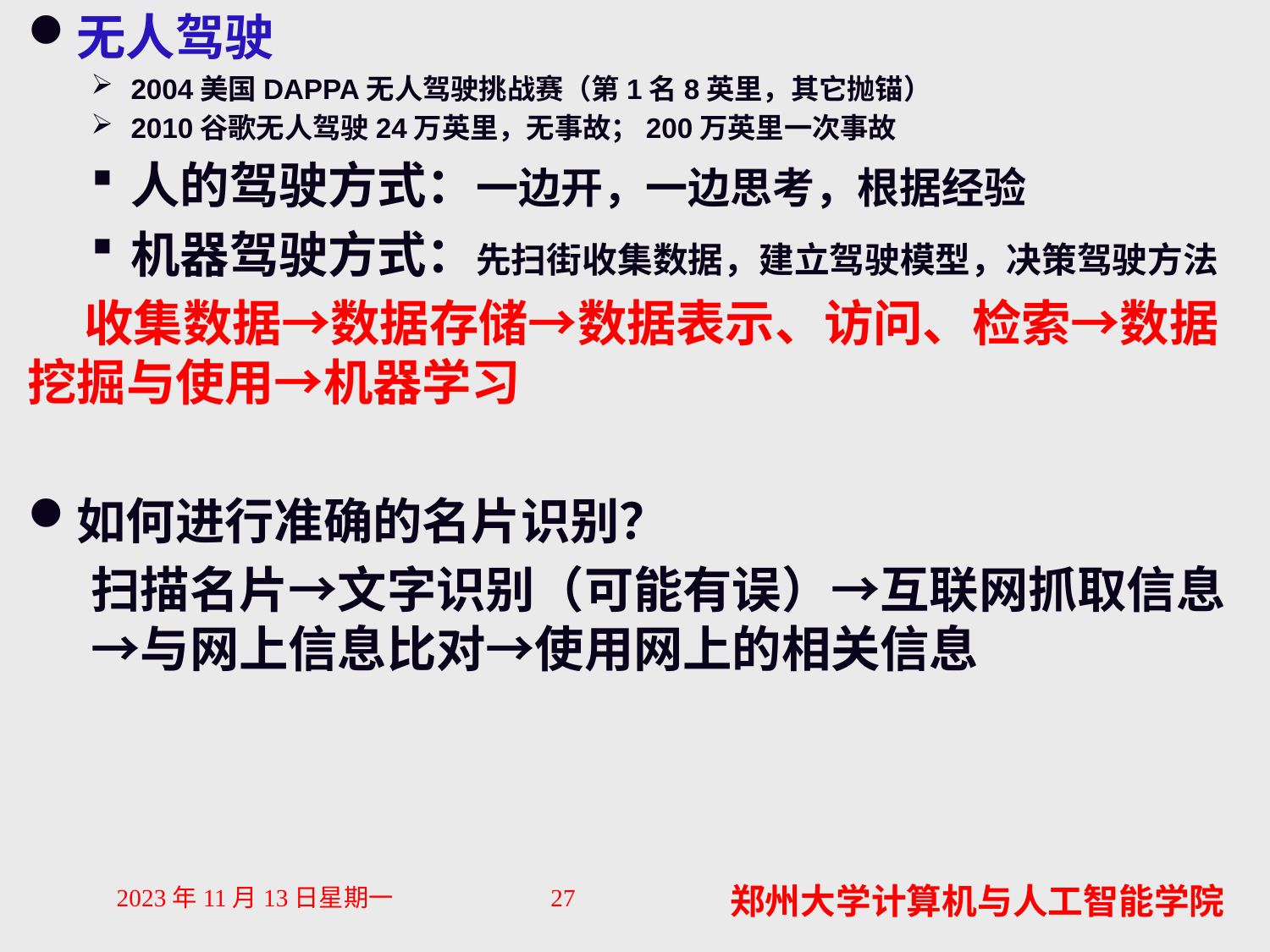

无人驾驶
2004美国DAPPA无人驾驶挑战赛（第1名8英里，其它抛锚）
2010谷歌无人驾驶24万英里，无事故；200万英里一次事故
人的驾驶方式：一边开，一边思考，根据经验
机器驾驶方式：先扫街收集数据，建立驾驶模型，决策驾驶方法
    收集数据→数据存储→数据表示、访问、检索→数据挖掘与使用→机器学习

如何进行准确的名片识别？
扫描名片→文字识别（可能有误）→互联网抓取信息→与网上信息比对→使用网上的相关信息